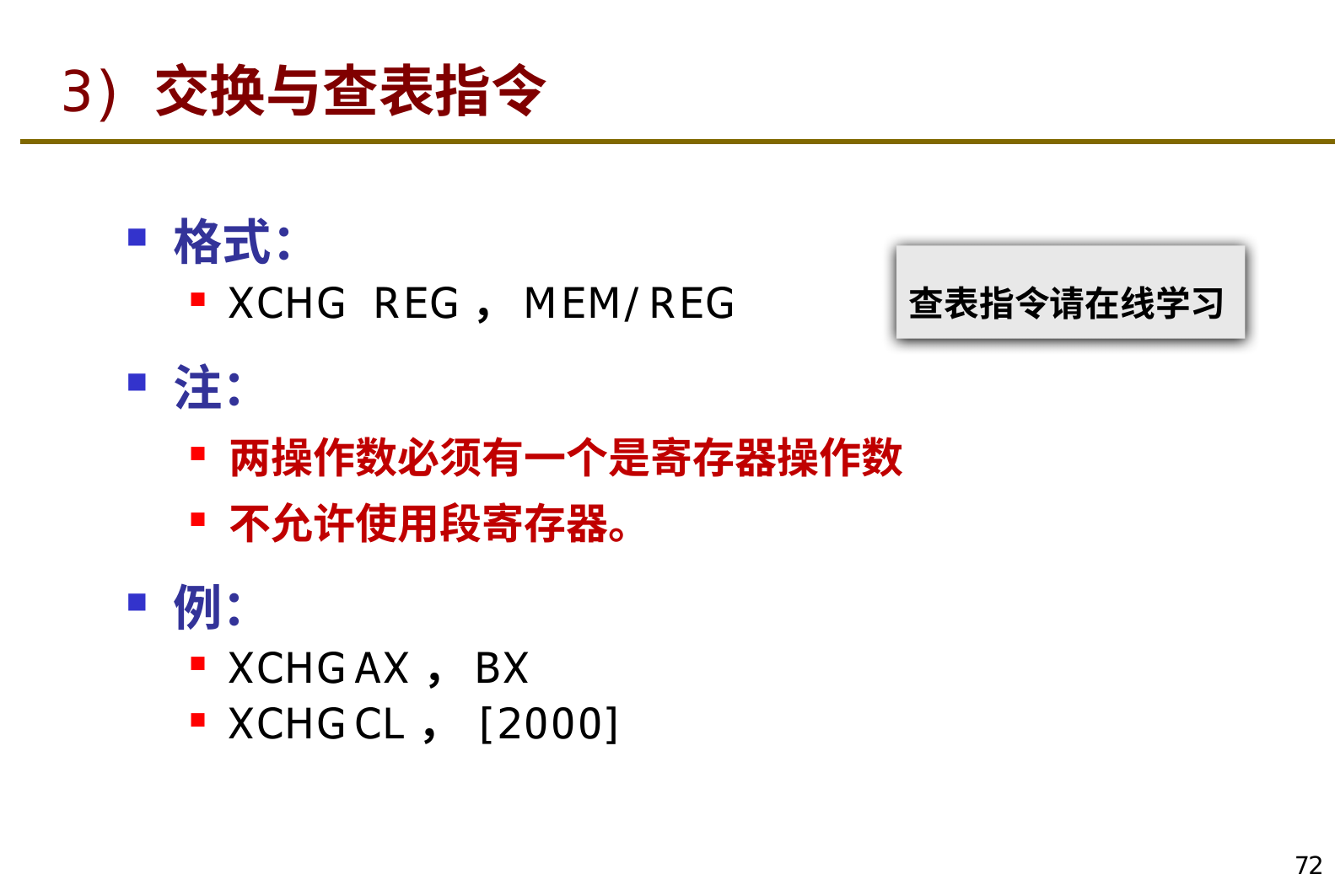

# 3) 交换与查表指令
格式：
XCHG  REG，MEM/REG
注：
两操作数必须有一个是寄存器操作数
不允许使用段寄存器。
例：
XCHG	AX，BX
XCHG	CL， [2000]
查表指令请在线学习
72